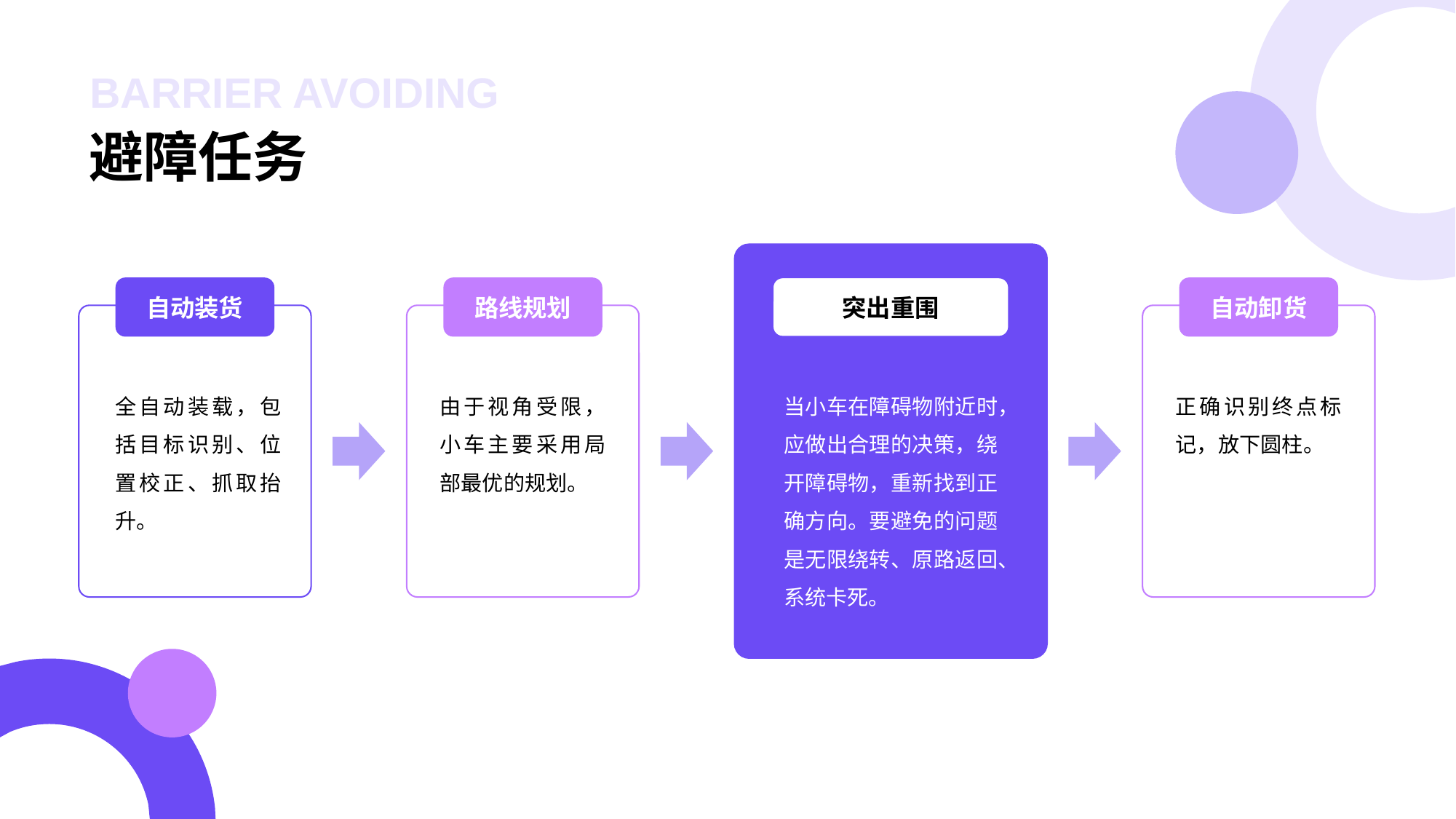

# BARRIER AVOIDING

避障任务

自动装货
路线规划
突出重围
自动卸货

全自动装载，包括目标识别、位置校正、抓取抬升。
由于视角受限，小车主要采用局部最优的规划。
当小车在障碍物附近时，应做出合理的决策，绕开障碍物，重新找到正确方向。要避免的问题是无限绕转、原路返回、系统卡死。
正确识别终点标记，放下圆柱。